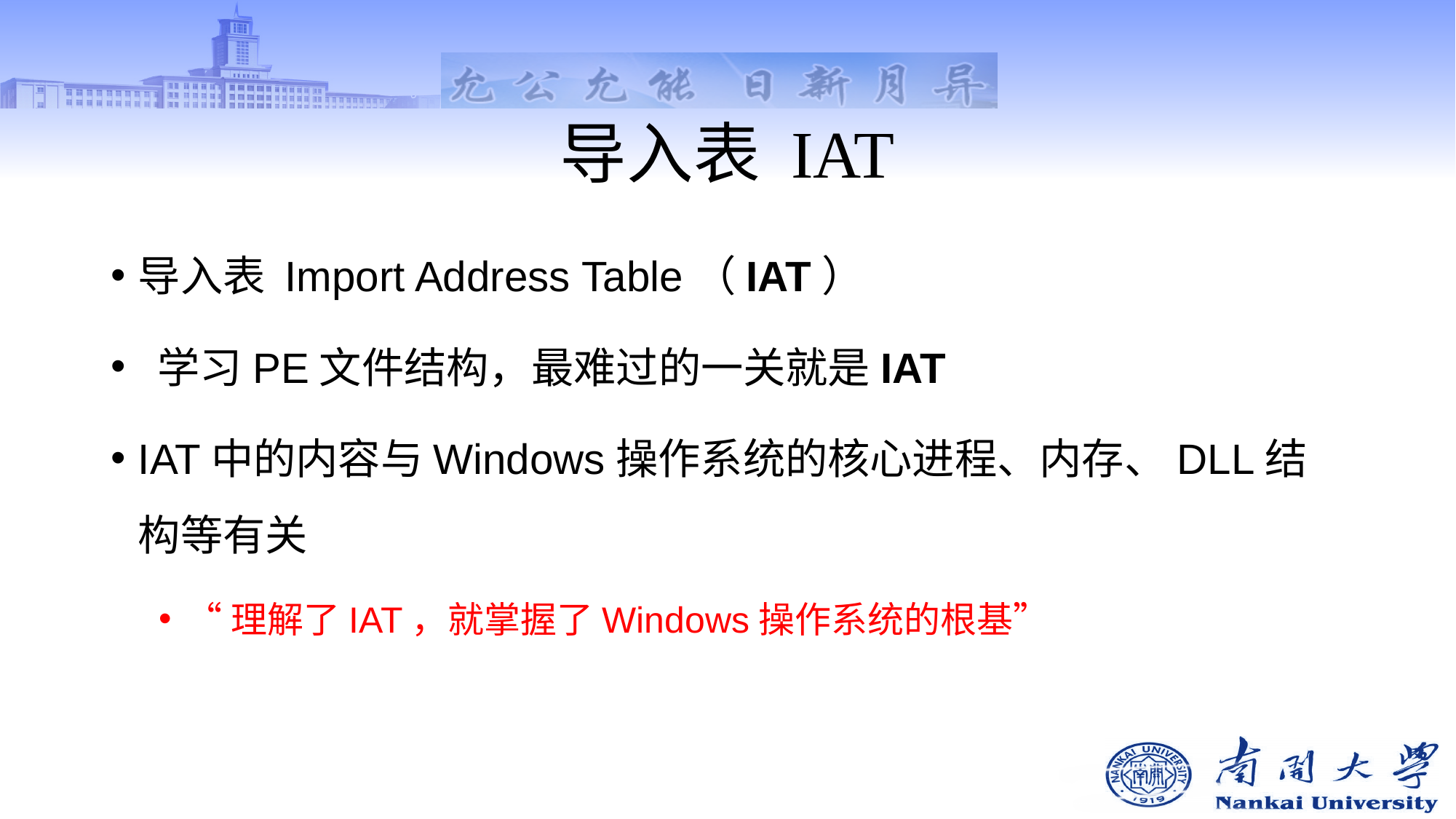

# 导入表 IAT
导入表 Import Address Table（IAT）
 学习PE文件结构，最难过的一关就是IAT
IAT中的内容与Windows操作系统的核心进程、内存、DLL结构等有关
“理解了IAT，就掌握了Windows操作系统的根基”